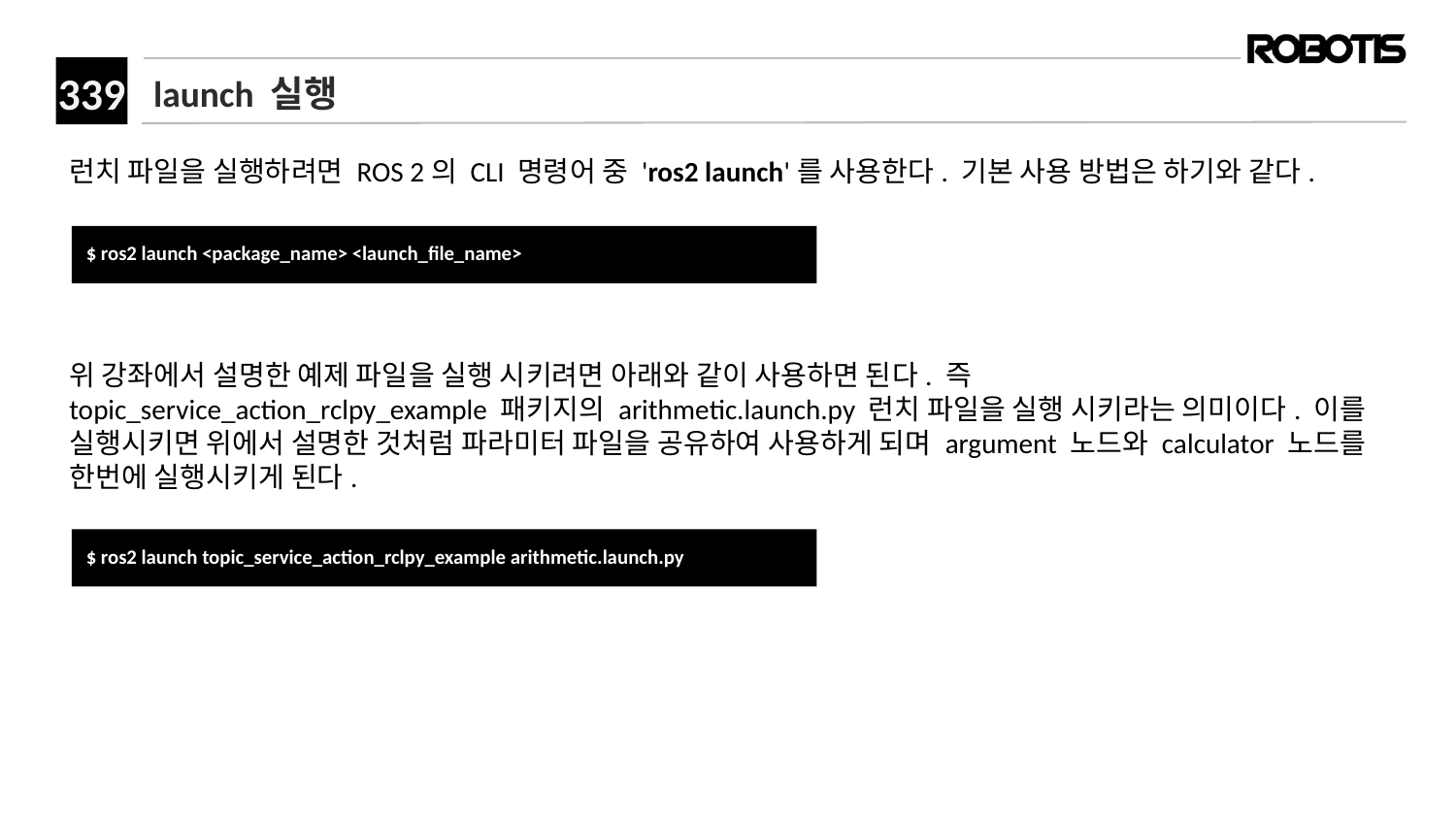

# launch 실행
런치 파일을 실행하려면 ROS 2의 CLI 명령어 중 'ros2 launch'를 사용한다. 기본 사용 방법은 하기와 같다.

위 강좌에서 설명한 예제 파일을 실행 시키려면 아래와 같이 사용하면 된다. 즉 topic_service_action_rclpy_example 패키지의 arithmetic.launch.py 런치 파일을 실행 시키라는 의미이다. 이를 실행시키면 위에서 설명한 것처럼 파라미터 파일을 공유하여 사용하게 되며 argument 노드와 calculator 노드를 한번에 실행시키게 된다.

﻿$ ros2 launch <package_name> <launch_file_name>
﻿$ ros2 launch topic_service_action_rclpy_example arithmetic.launch.py